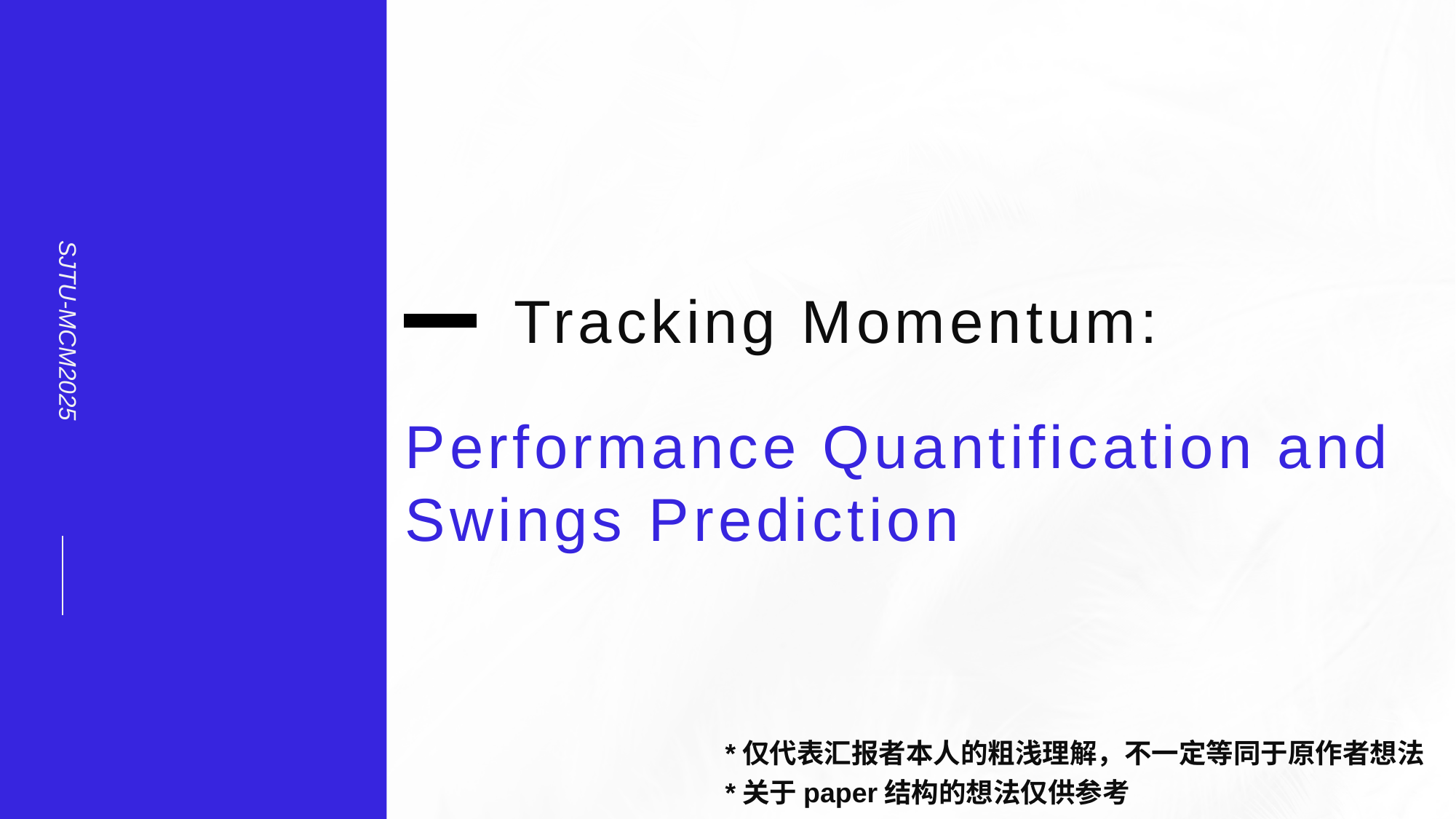

SJTU-MCM2025
Tracking Momentum:

Performance Quantification and Swings Prediction
*仅代表汇报者本人的粗浅理解，不一定等同于原作者想法
*关于paper结构的想法仅供参考